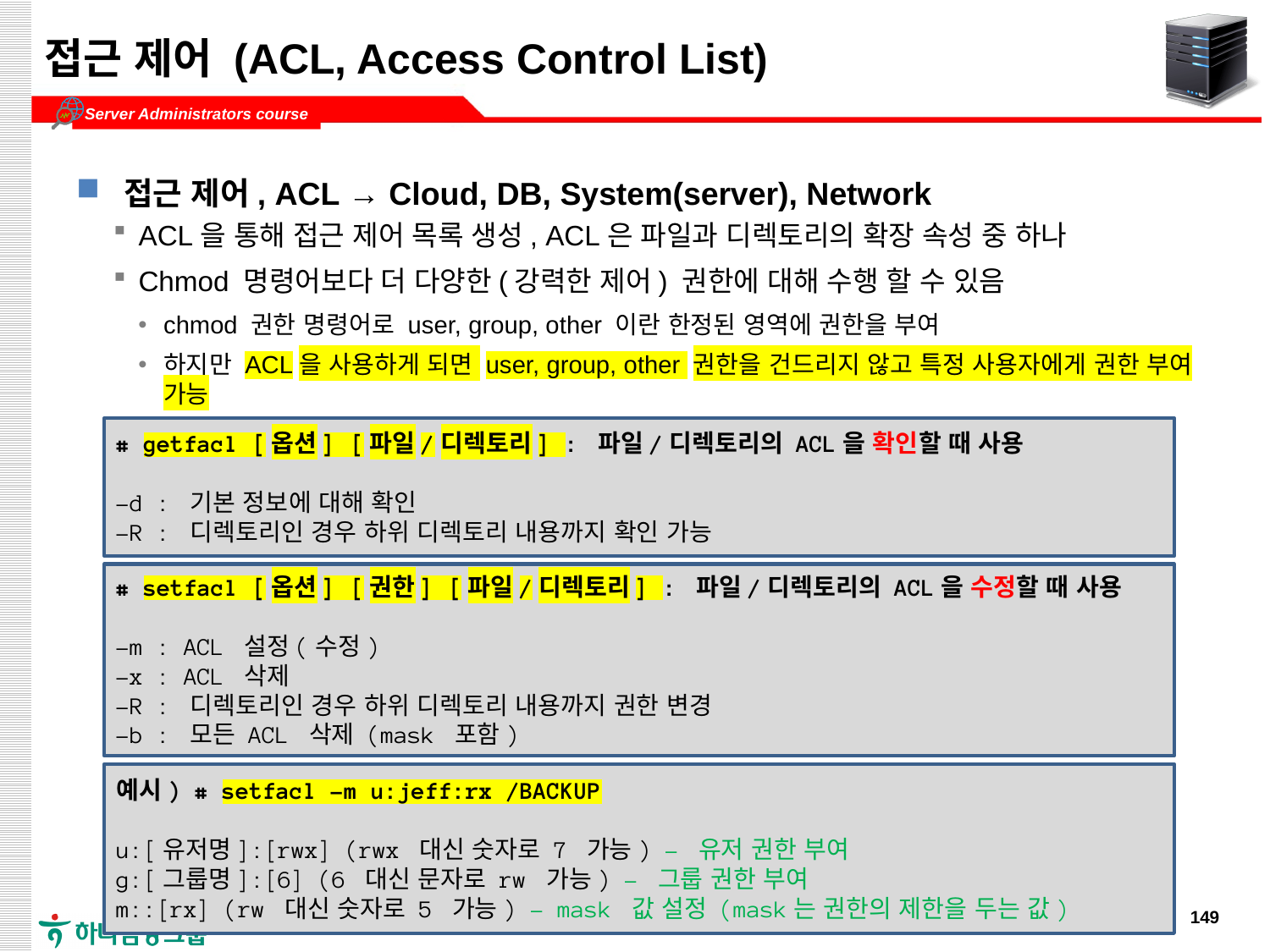

# 접근 제어 (ACL, Access Control List)
접근 제어, ACL → Cloud, DB, System(server), Network
ACL을 통해 접근 제어 목록 생성, ACL은 파일과 디렉토리의 확장 속성 중 하나
Chmod 명령어보다 더 다양한(강력한 제어) 권한에 대해 수행 할 수 있음
chmod 권한 명령어로 user, group, other 이란 한정된 영역에 권한을 부여
하지만 ACL을 사용하게 되면 user, group, other 권한을 건드리지 않고 특정 사용자에게 권한 부여 가능

# getfacl [옵션] [파일/디렉토리] : 파일/디렉토리의 ACL을 확인할 때 사용

-d : 기본 정보에 대해 확인
-R : 디렉토리인 경우 하위 디렉토리 내용까지 확인 가능
# setfacl [옵션] [권한] [파일/디렉토리] : 파일/디렉토리의 ACL을 수정할 때 사용

-m : ACL 설정(수정)
-x : ACL 삭제
-R : 디렉토리인 경우 하위 디렉토리 내용까지 권한 변경
-b : 모든 ACL 삭제 (mask 포함)
예시) # setfacl -m u:jeff:rx /BACKUP

u:[유저명]:[rwx] (rwx 대신 숫자로 7 가능) - 유저 권한 부여
g:[그룹명]:[6] (6 대신 문자로 rw 가능) - 그룹 권한 부여
m::[rx] (rw 대신 숫자로 5 가능) - mask 값 설정 (mask는 권한의 제한을 두는 값)